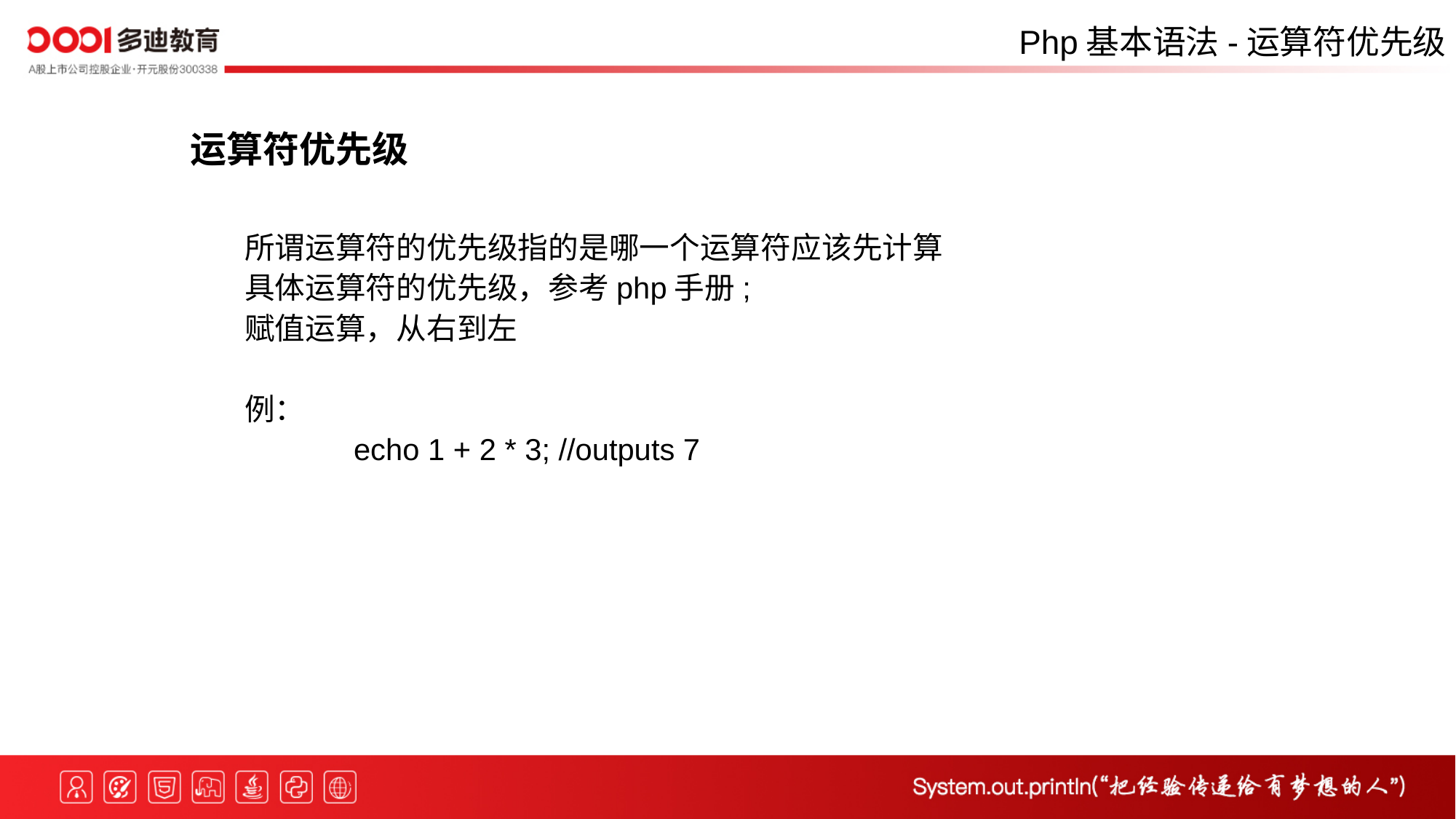

Php基本语法-运算符优先级
运算符优先级

所谓运算符的优先级指的是哪一个运算符应该先计算
具体运算符的优先级，参考php手册;
赋值运算，从右到左

例：
	echo 1 + 2 * 3; //outputs 7